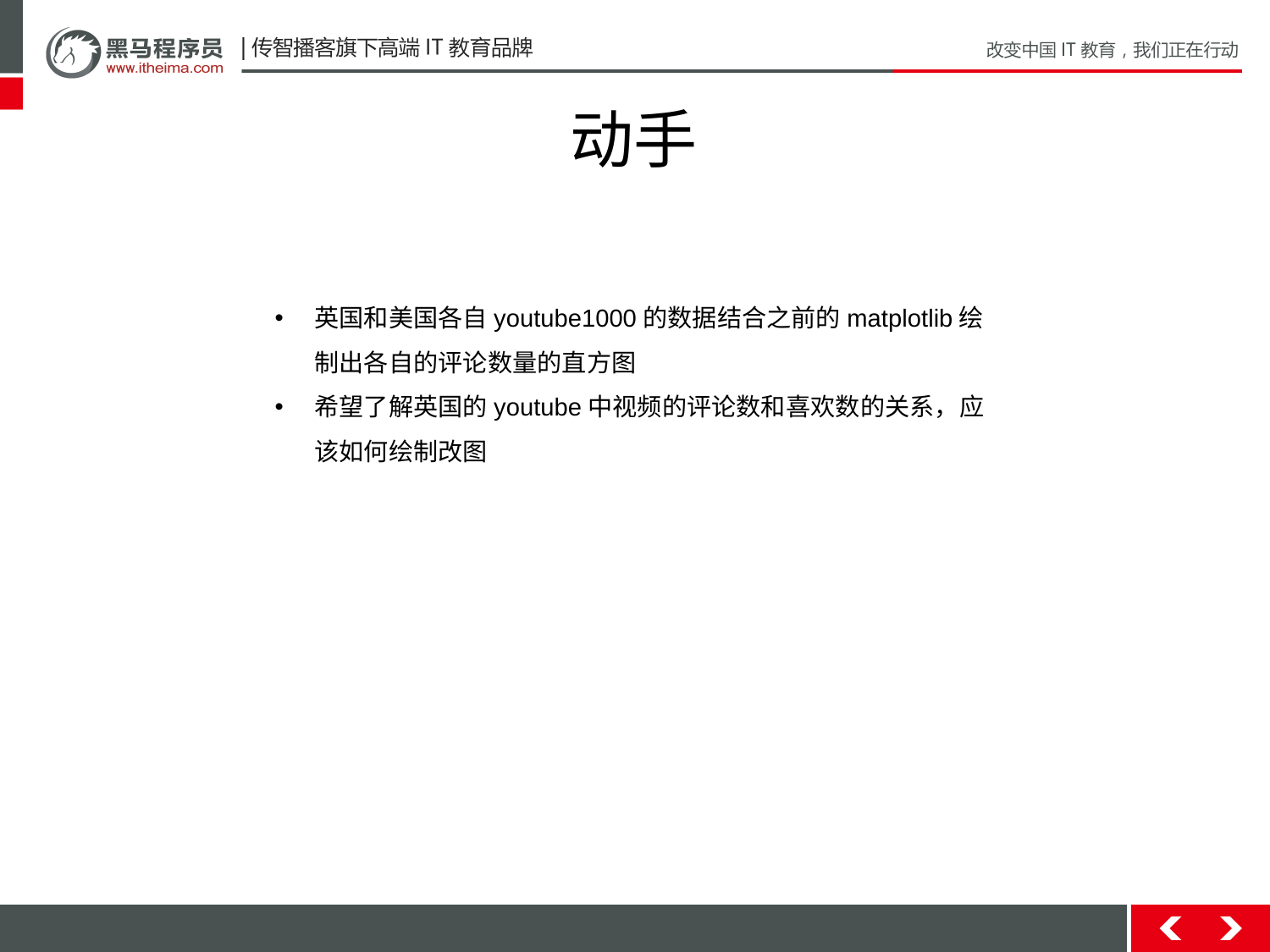

# 动手
英国和美国各自youtube1000的数据结合之前的matplotlib绘制出各自的评论数量的直方图
希望了解英国的youtube中视频的评论数和喜欢数的关系，应该如何绘制改图